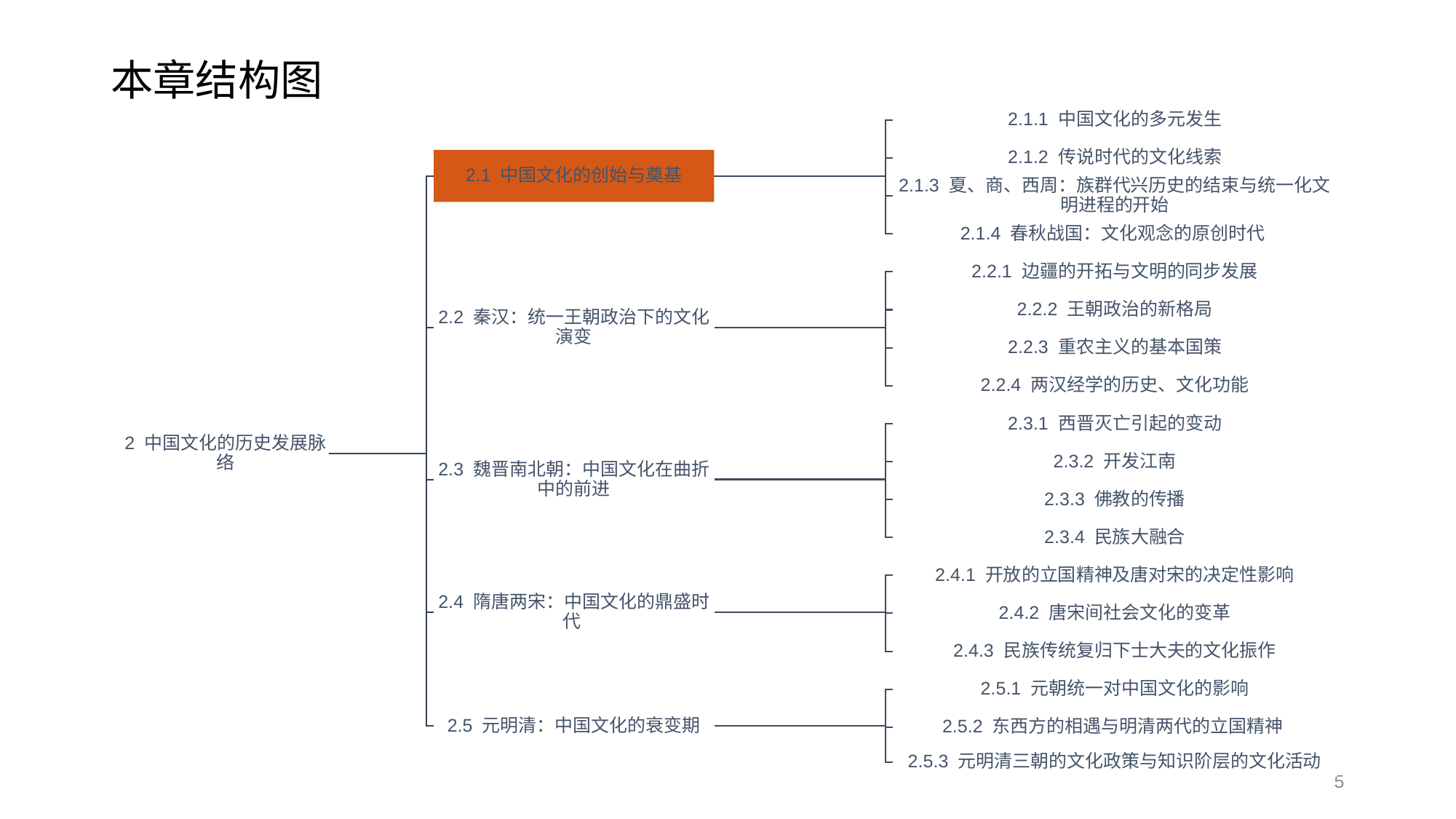

# 本章结构图
2 中国文化的历史发展脉络
2.1 中国文化的创始与奠基
2.1.1 中国文化的多元发生
2.1.2 传说时代的文化线索
2.1.3 夏、商、西周：族群代兴历史的结束与统一化文明进程的开始
2.1.4 春秋战国：文化观念的原创时代
2.2 秦汉：统一王朝政治下的文化演变
2.2.1 边疆的开拓与文明的同步发展
2.2.2 王朝政治的新格局
2.2.3 重农主义的基本国策
2.2.4 两汉经学的历史、文化功能
2.3 魏晋南北朝：中国文化在曲折中的前进
2.3.1 西晋灭亡引起的变动
2.3.2 开发江南
2.3.3 佛教的传播
2.3.4 民族大融合
2.4 隋唐两宋：中国文化的鼎盛时代
2.4.1 开放的立国精神及唐对宋的决定性影响
2.4.2 唐宋间社会文化的变革
2.4.3 民族传统复归下士大夫的文化振作
2.5 元明清：中国文化的衰变期
2.5.1 元朝统一对中国文化的影响
2.5.2 东西方的相遇与明清两代的立国精神
2.5.3 元明清三朝的文化政策与知识阶层的文化活动
5